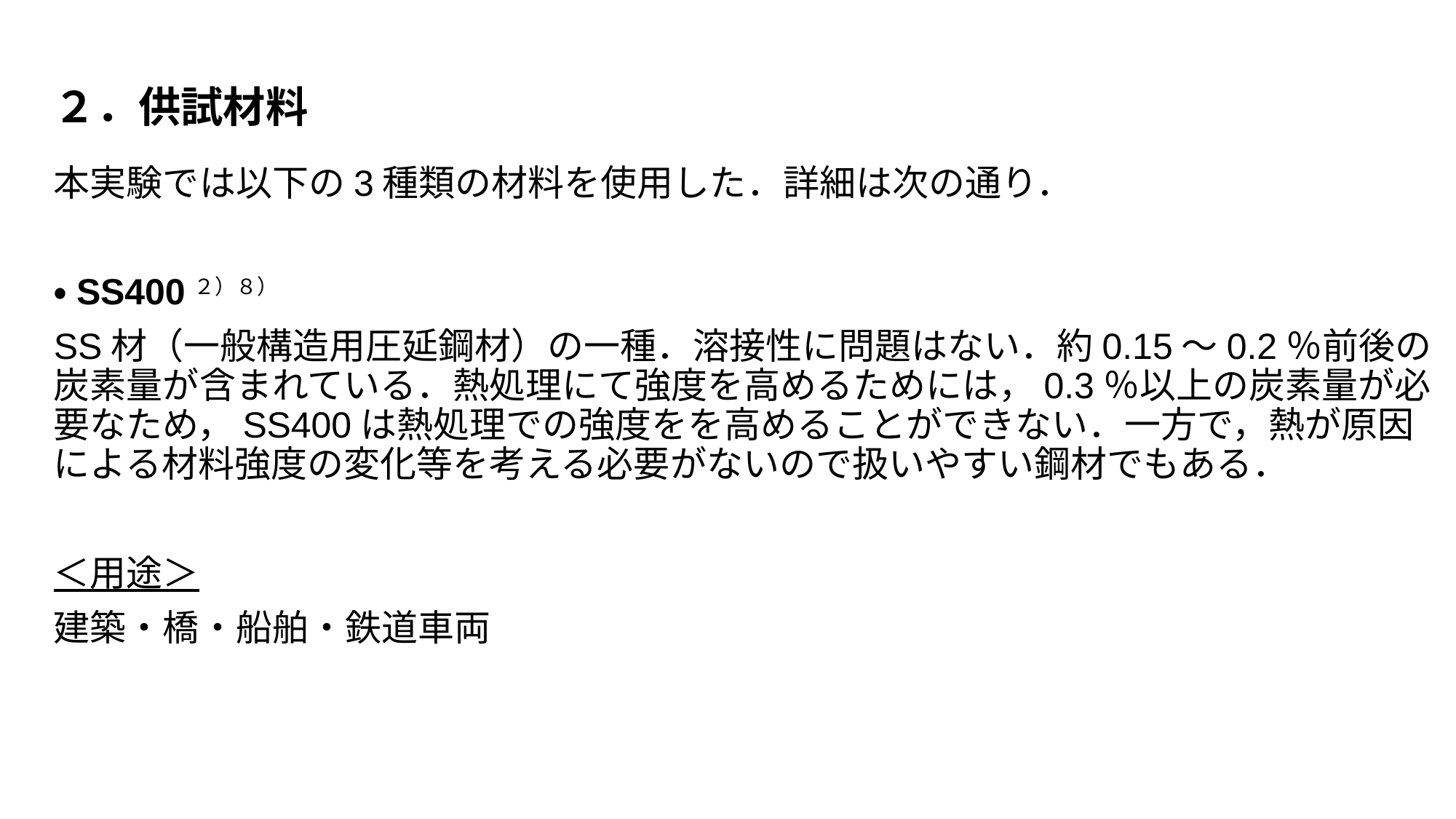

# ２．供試材料
本実験では以下の3種類の材料を使用した．詳細は次の通り．

・SS400２）８）
SS材（一般構造用圧延鋼材）の一種．溶接性に問題はない．約0.15～0.2％前後の炭素量が含まれている．熱処理にて強度を高めるためには，0.3％以上の炭素量が必要なため，SS400は熱処理での強度をを高めることができない．一方で，熱が原因による材料強度の変化等を考える必要がないので扱いやすい鋼材でもある．

＜用途＞
建築・橋・船舶・鉄道車両